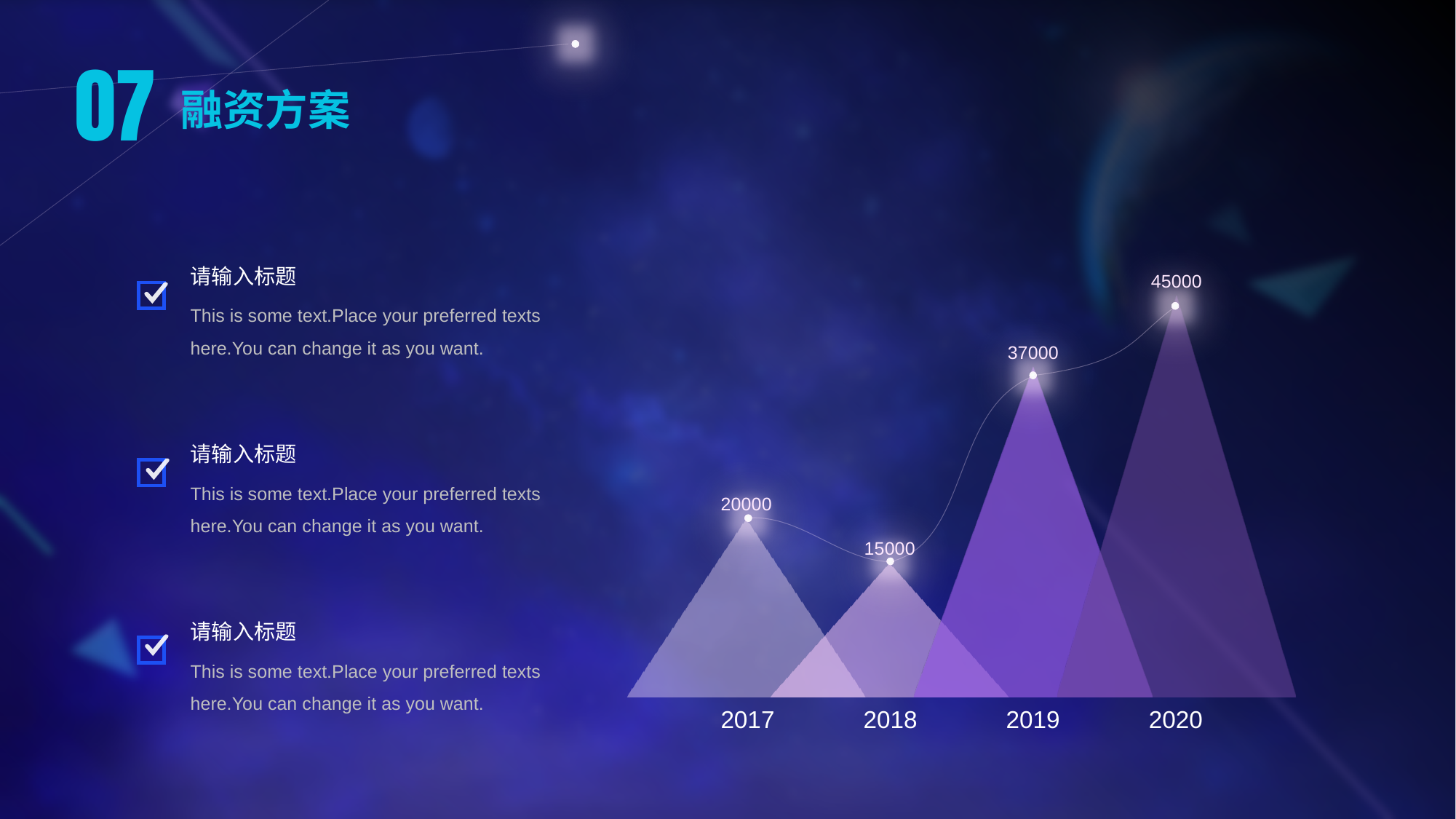

07
融资方案

### Chart

| Category | 2012 | 2013 | 2014 | 2015 |
|---|---|---|---|---|
| 类别 1 | 20000.0 | 15000.0 | 37000.0 | 45000.0 |
请输入标题

This is some text.Place your preferred texts here.You can change it as you want.

请输入标题

This is some text.Place your preferred texts here.You can change it as you want.

请输入标题

This is some text.Place your preferred texts here.You can change it as you want.
2018
2017
2019
2020